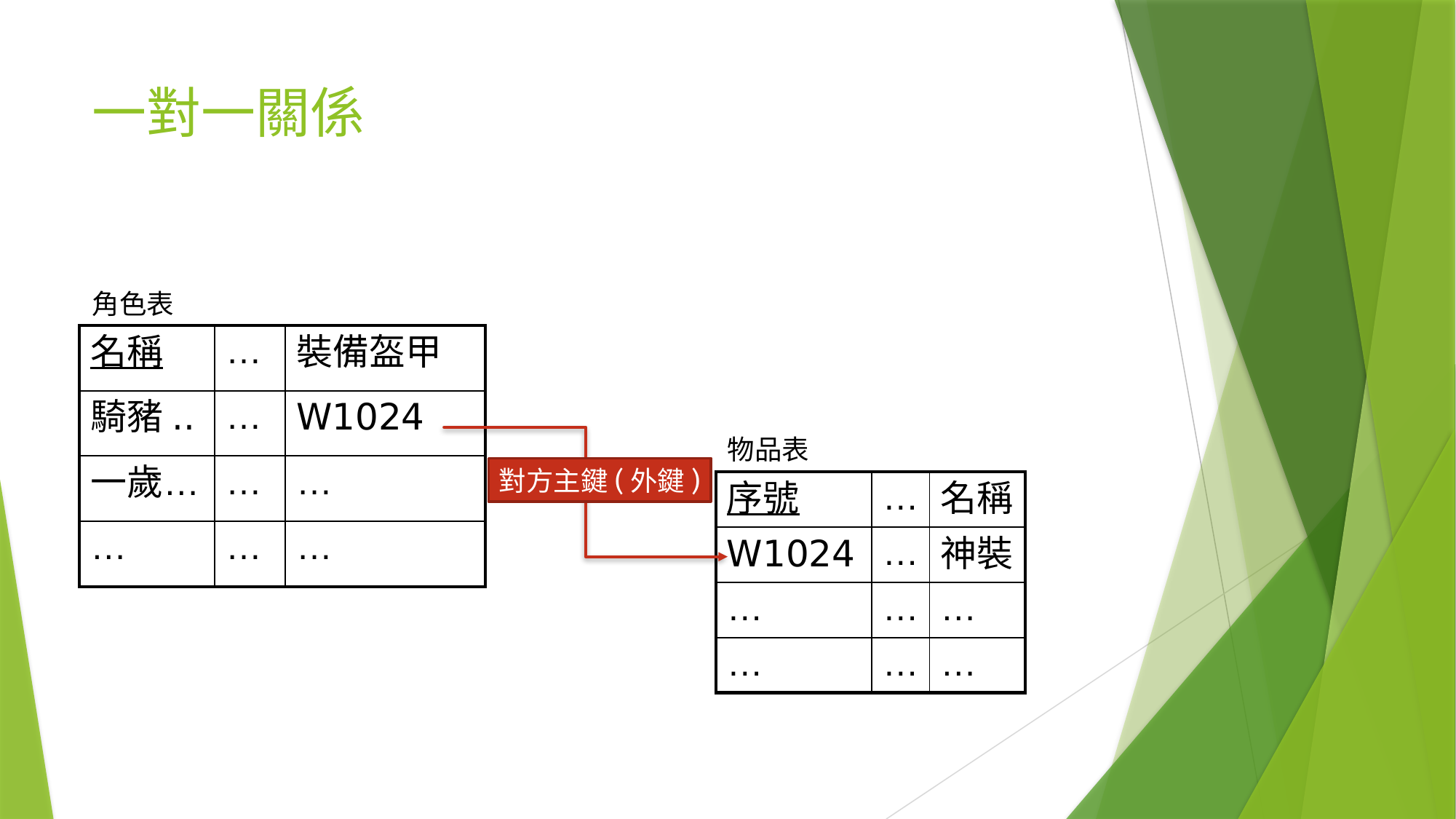

# 一對一關係
角色表
| 名稱 | … | 裝備盔甲 |
| --- | --- | --- |
| 騎豬.. | … | W1024 |
| 一歲… | … | … |
| … | … | … |
物品表
對方主鍵(外鍵)
| 序號 | … | 名稱 |
| --- | --- | --- |
| W1024 | … | 神裝 |
| … | … | … |
| … | … | … |